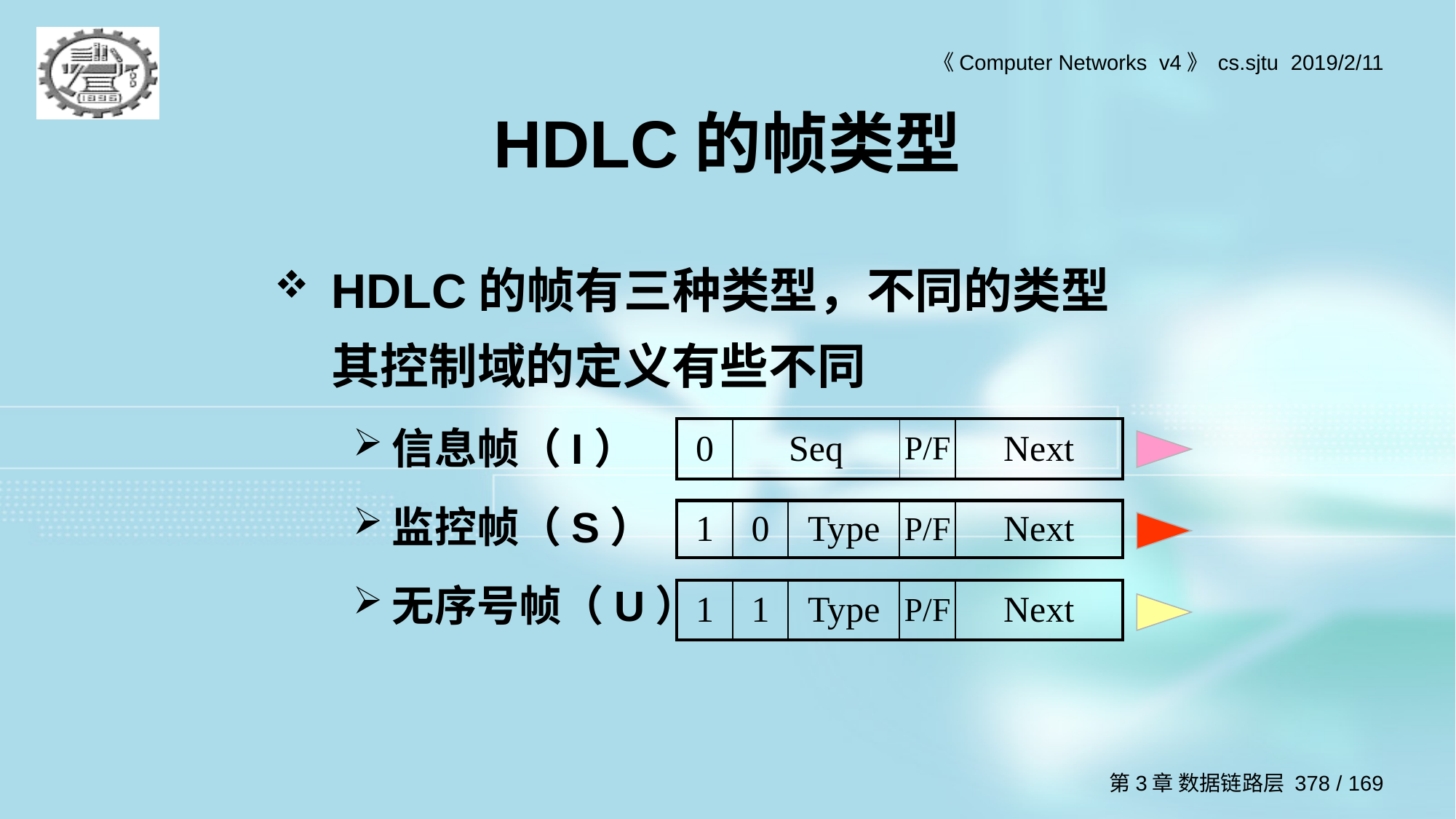

# HDLC的帧类型
HDLC的帧有三种类型，不同的类型其控制域的定义有些不同
信息帧（I）
监控帧（S）
无序号帧（U）
| 0 | Seq | P/F | Next |
| --- | --- | --- | --- |

| 1 | 0 | Type | P/F | Next |
| --- | --- | --- | --- | --- |

| 1 | 1 | Type | P/F | Next |
| --- | --- | --- | --- | --- |